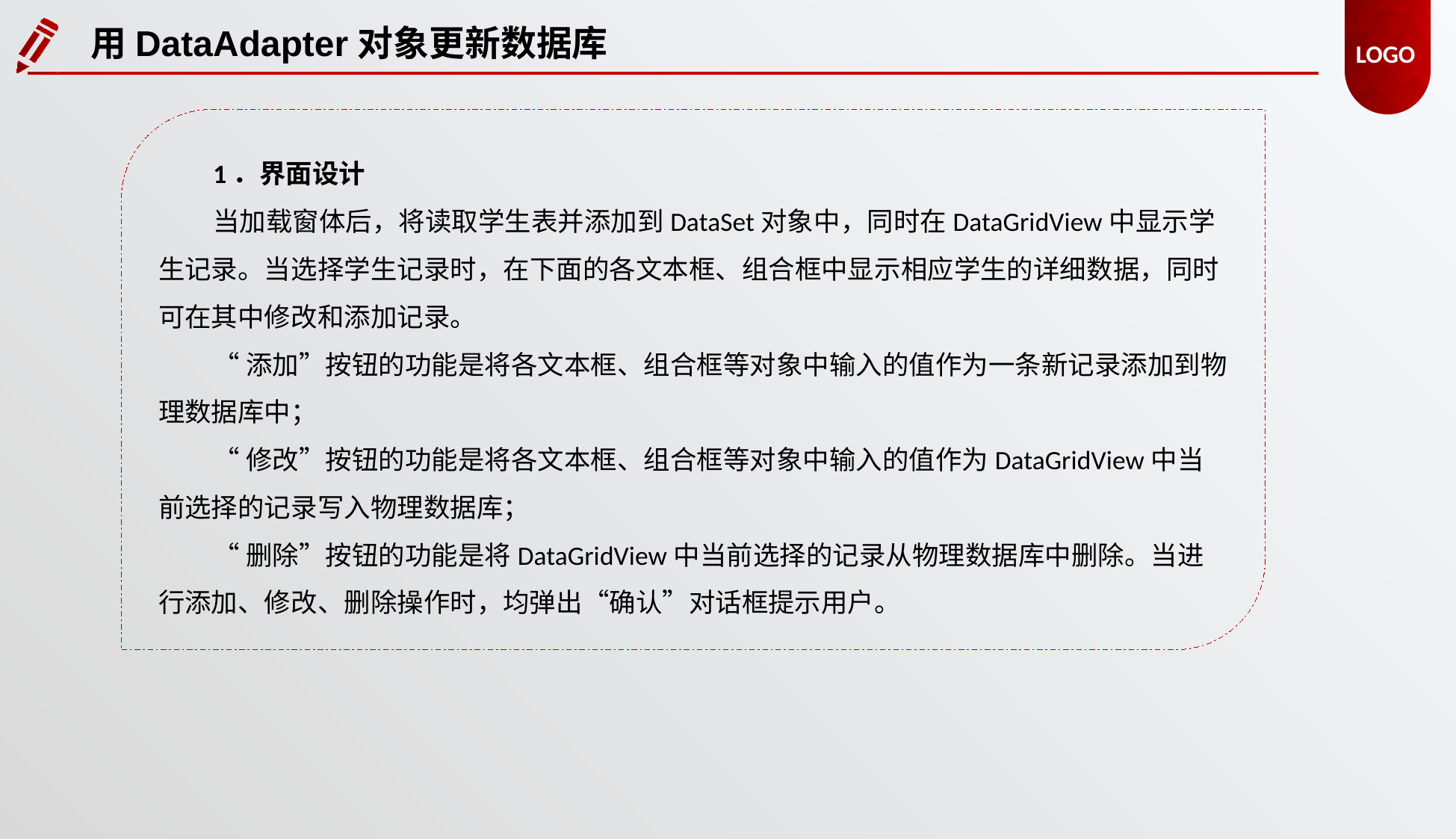

用DataAdapter对象更新数据库
1．界面设计
当加载窗体后，将读取学生表并添加到DataSet对象中，同时在DataGridView中显示学生记录。当选择学生记录时，在下面的各文本框、组合框中显示相应学生的详细数据，同时可在其中修改和添加记录。
“添加”按钮的功能是将各文本框、组合框等对象中输入的值作为一条新记录添加到物理数据库中；
“修改”按钮的功能是将各文本框、组合框等对象中输入的值作为DataGridView中当前选择的记录写入物理数据库；
“删除”按钮的功能是将DataGridView中当前选择的记录从物理数据库中删除。当进行添加、修改、删除操作时，均弹出“确认”对话框提示用户。